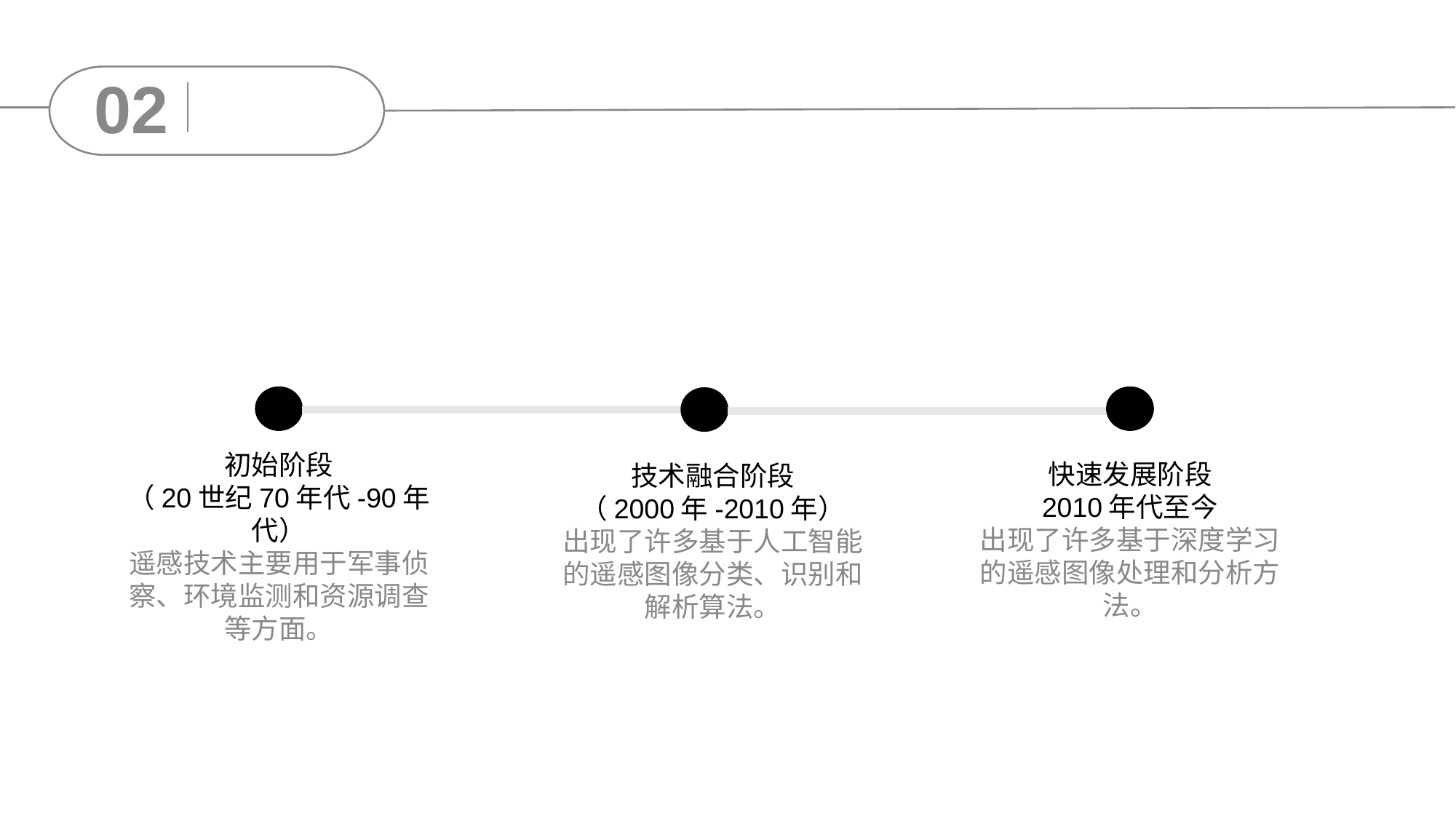

02

初始阶段
（20世纪70年代-90年代）
遥感技术主要用于军事侦察、环境监测和资源调查等方面。
快速发展阶段
2010年代至今
出现了许多基于深度学习的遥感图像处理和分析方法。
技术融合阶段
（2000年-2010年）
出现了许多基于人工智能的遥感图像分类、识别和解析算法。